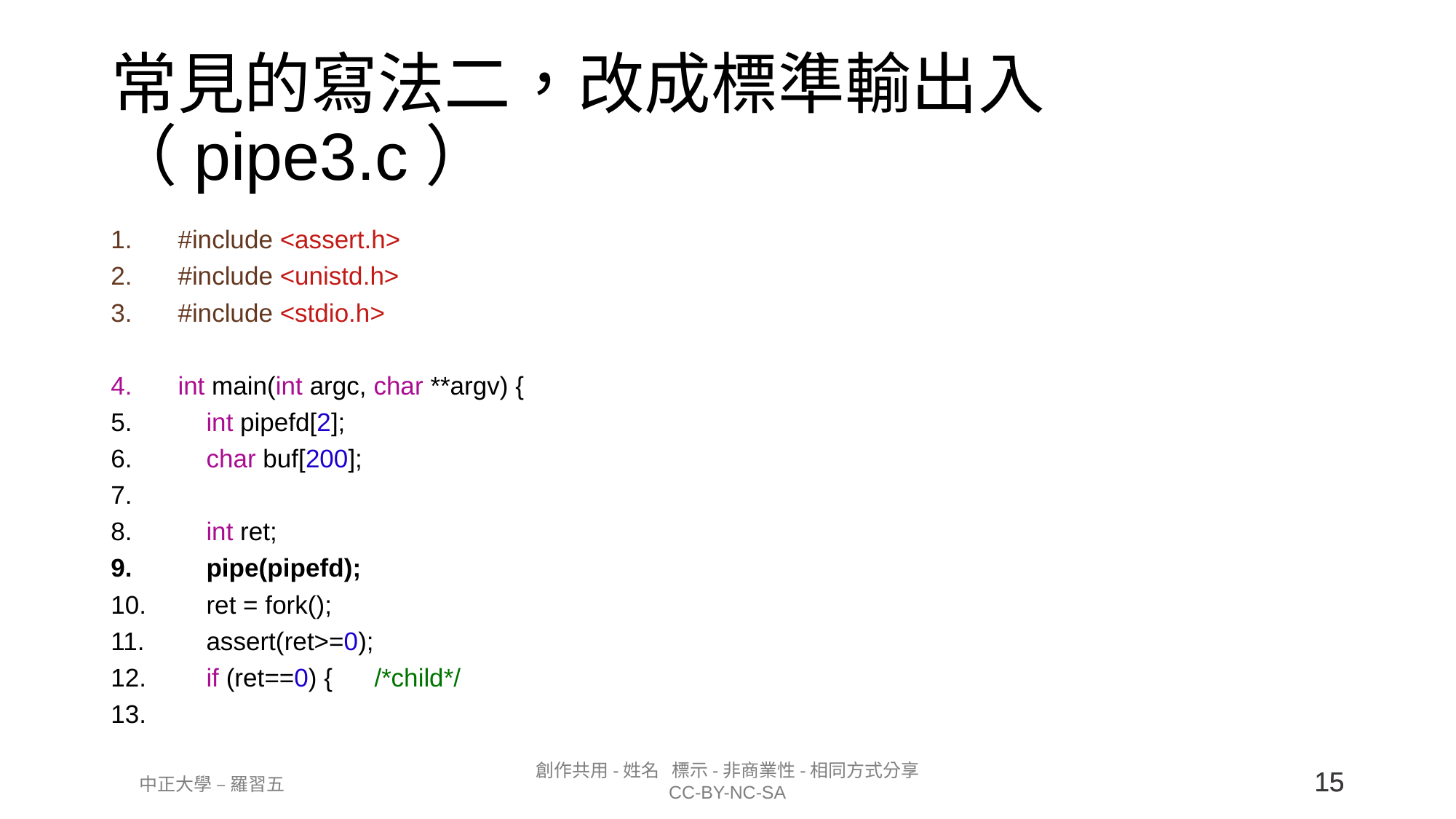

# 常見的寫法二，改成標準輸出入（pipe3.c）
#include <assert.h>
#include <unistd.h>
#include <stdio.h>

int main(int argc, char **argv) {
    int pipefd[2];
    char buf[200];

    int ret;
    pipe(pipefd);
    ret = fork();
    assert(ret>=0);
    if (ret==0) {	/*child*/